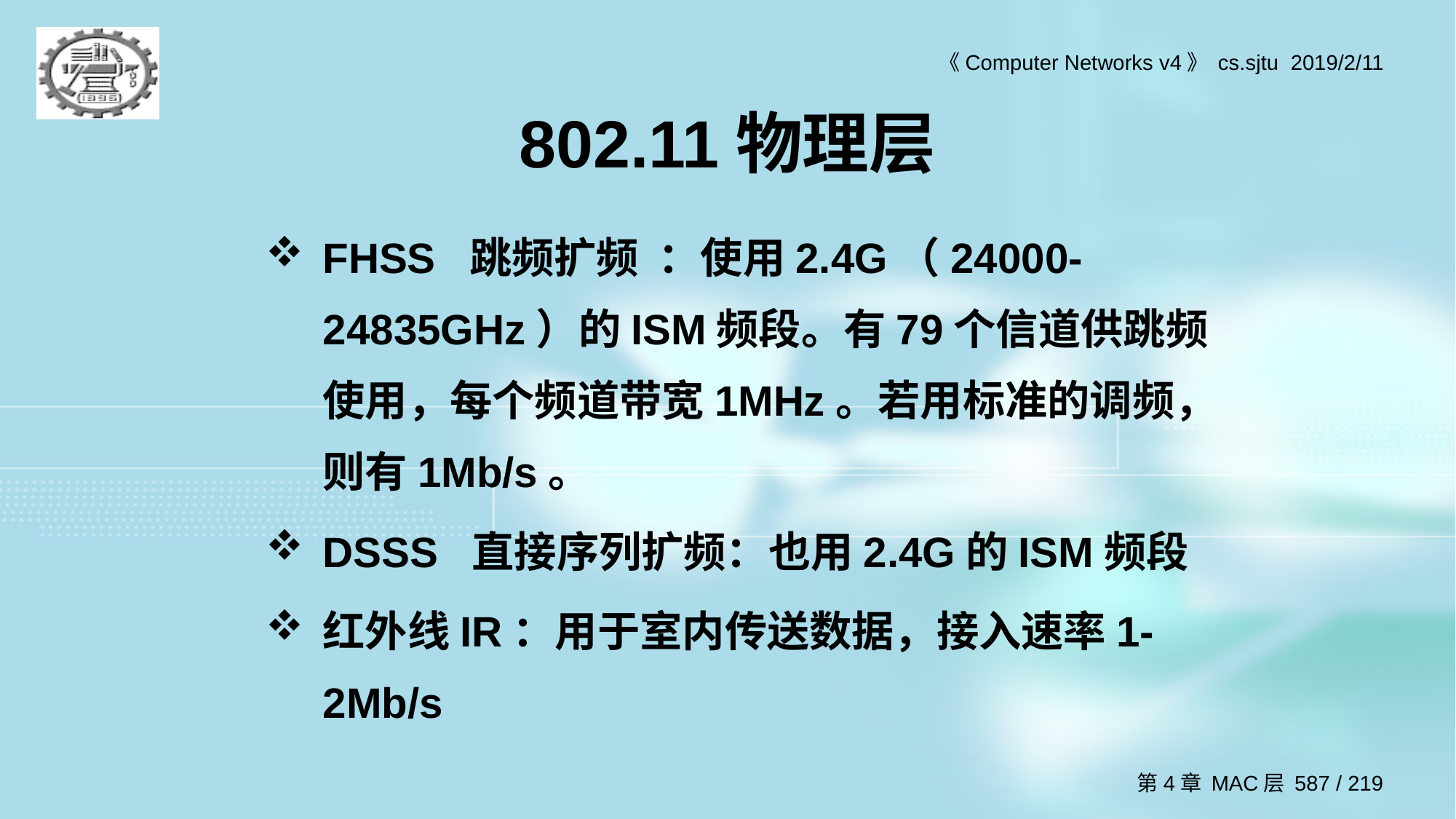

# 802.11物理层
FHSS  跳频扩频  ：使用2.4G（24000- 24835GHz）的ISM频段。有79个信道供跳频使用，每个频道带宽1MHz。若用标准的调频，则有1Mb/s。
DSSS  直接序列扩频：也用2.4G的ISM频段
红外线IR：用于室内传送数据，接入速率1- 2Mb/s